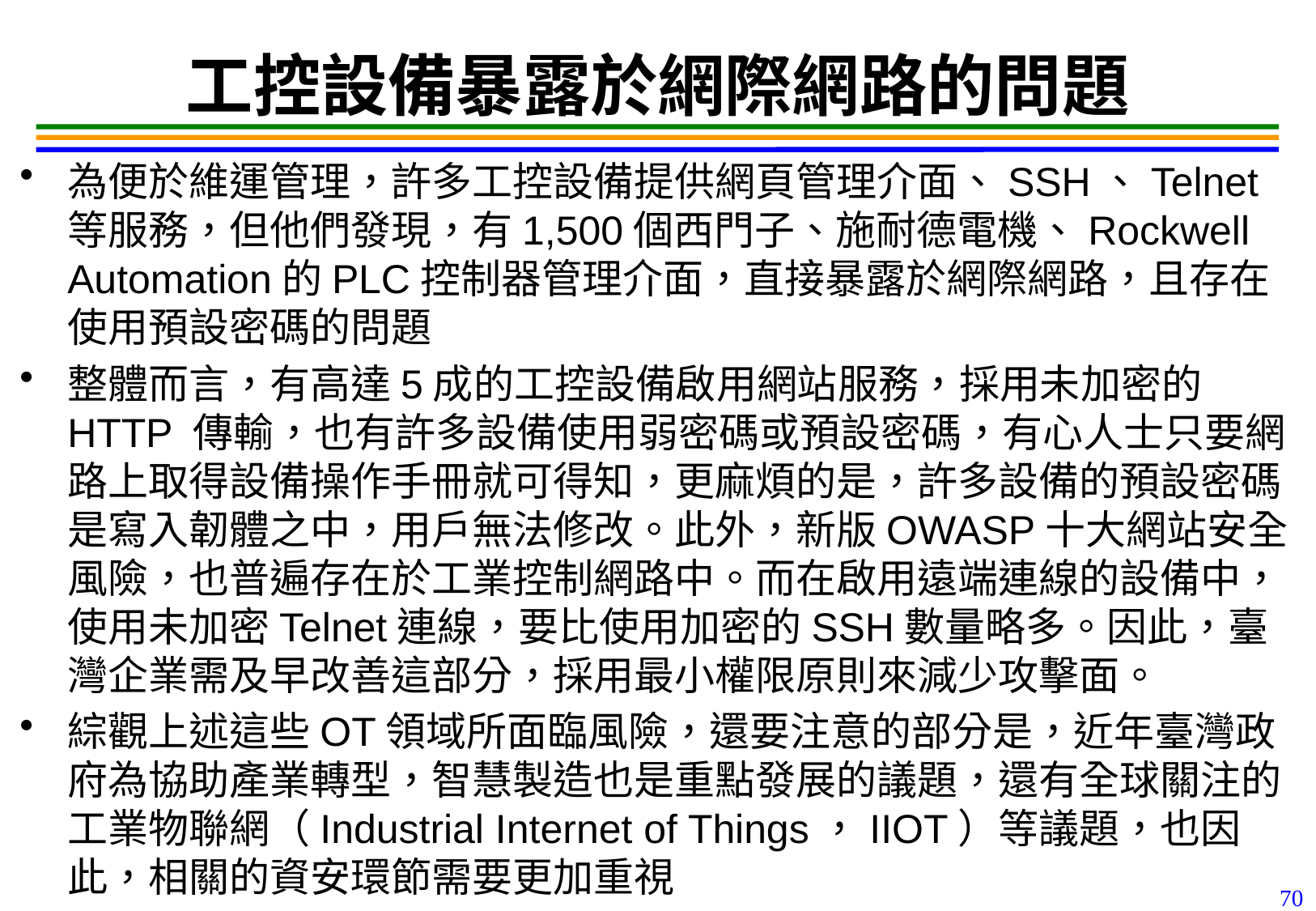

70
# 工控設備暴露於網際網路的問題
為便於維運管理，許多工控設備提供網頁管理介面、SSH、Telnet等服務，但他們發現，有1,500個西門子、施耐德電機、Rockwell Automation的PLC控制器管理介面，直接暴露於網際網路，且存在使用預設密碼的問題
整體而言，有高達5成的工控設備啟用網站服務，採用未加密的HTTP 傳輸，也有許多設備使用弱密碼或預設密碼，有心人士只要網路上取得設備操作手冊就可得知，更麻煩的是，許多設備的預設密碼是寫入韌體之中，用戶無法修改。此外，新版OWASP十大網站安全風險，也普遍存在於工業控制網路中。而在啟用遠端連線的設備中，使用未加密Telnet連線，要比使用加密的SSH數量略多。因此，臺灣企業需及早改善這部分，採用最小權限原則來減少攻擊面。
綜觀上述這些OT領域所面臨風險，還要注意的部分是，近年臺灣政府為協助產業轉型，智慧製造也是重點發展的議題，還有全球關注的工業物聯網（Industrial Internet of Things，IIOT）等議題，也因此，相關的資安環節需要更加重視